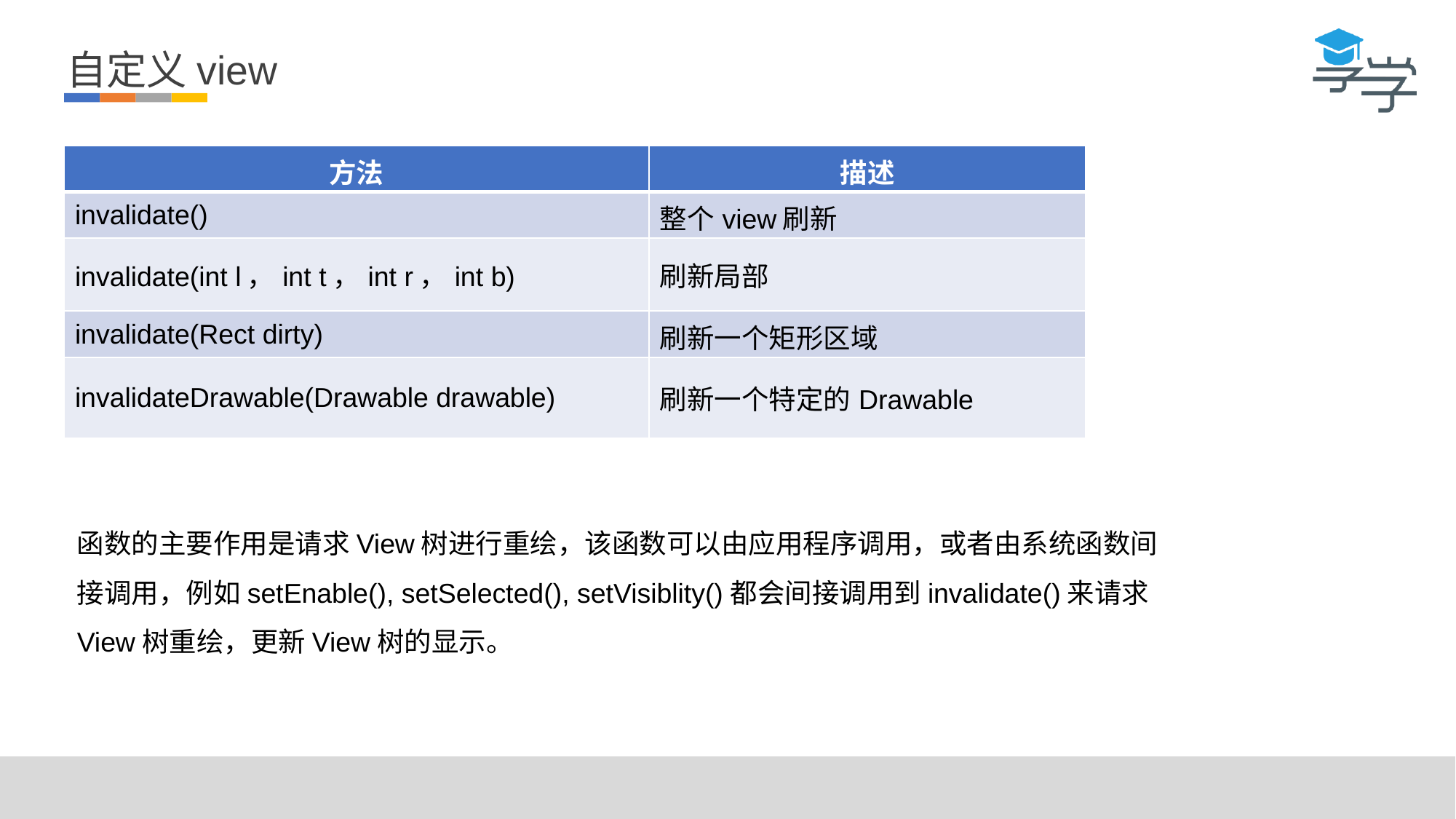

自定义view

| 方法 | 描述 |
| --- | --- |
| invalidate() | 整个view刷新 |
| invalidate(int l，int t，int r，int b) | 刷新局部 |
| invalidate(Rect dirty) | 刷新一个矩形区域 |
| invalidateDrawable(Drawable drawable) | 刷新一个特定的Drawable |
函数的主要作用是请求View树进行重绘，该函数可以由应用程序调用，或者由系统函数间接调用，例如setEnable(), setSelected(), setVisiblity()都会间接调用到invalidate()来请求View树重绘，更新View树的显示。